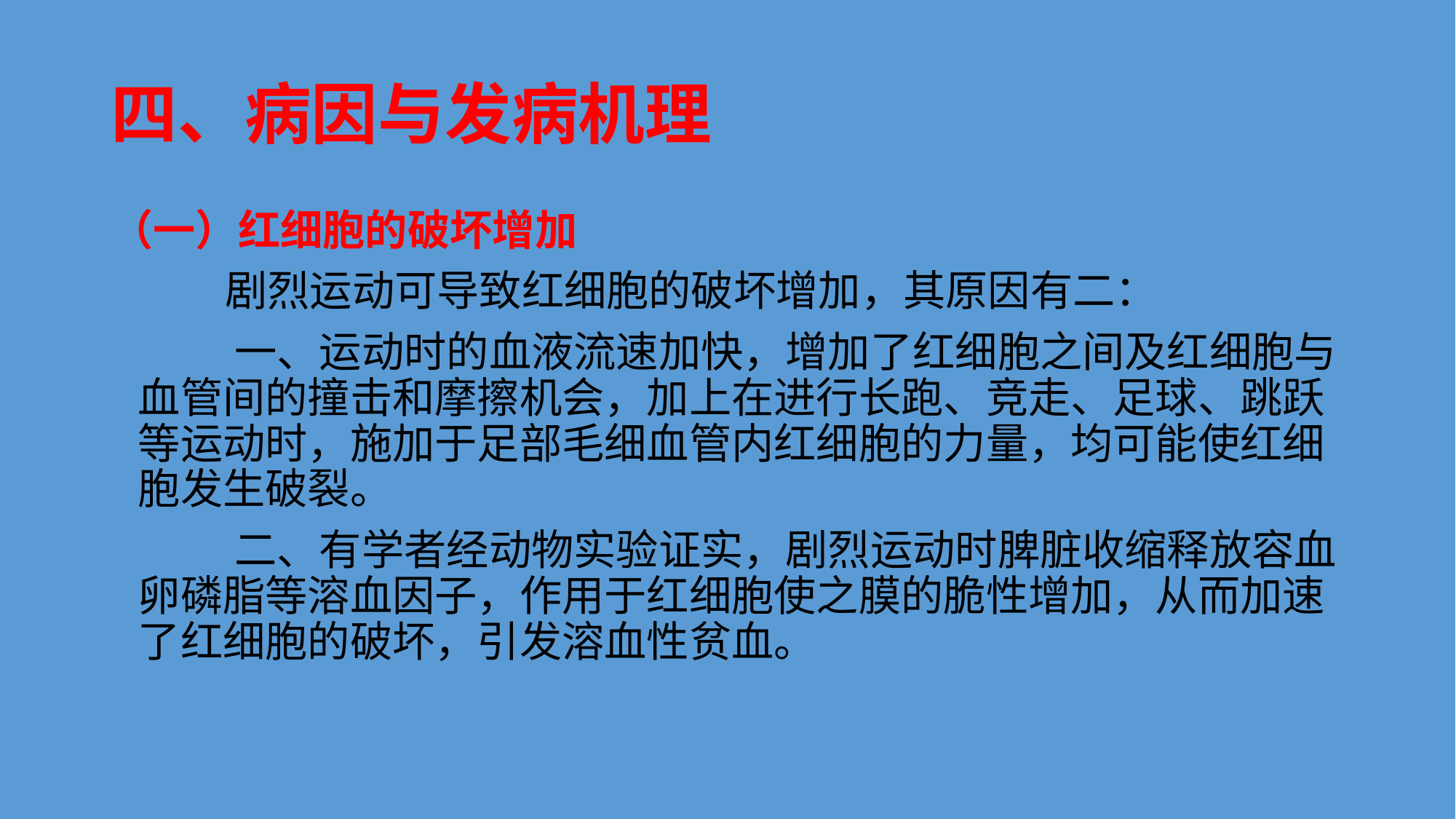

# 四、病因与发病机理
（一）红细胞的破坏增加
           剧烈运动可导致红细胞的破坏增加，其原因有二：
            一、运动时的血液流速加快，增加了红细胞之间及红细胞与血管间的撞击和摩擦机会，加上在进行长跑、竞走、足球、跳跃等运动时，施加于足部毛细血管内红细胞的力量，均可能使红细胞发生破裂。
            二、有学者经动物实验证实，剧烈运动时脾脏收缩释放容血卵磷脂等溶血因子，作用于红细胞使之膜的脆性增加，从而加速了红细胞的破坏，引发溶血性贫血。